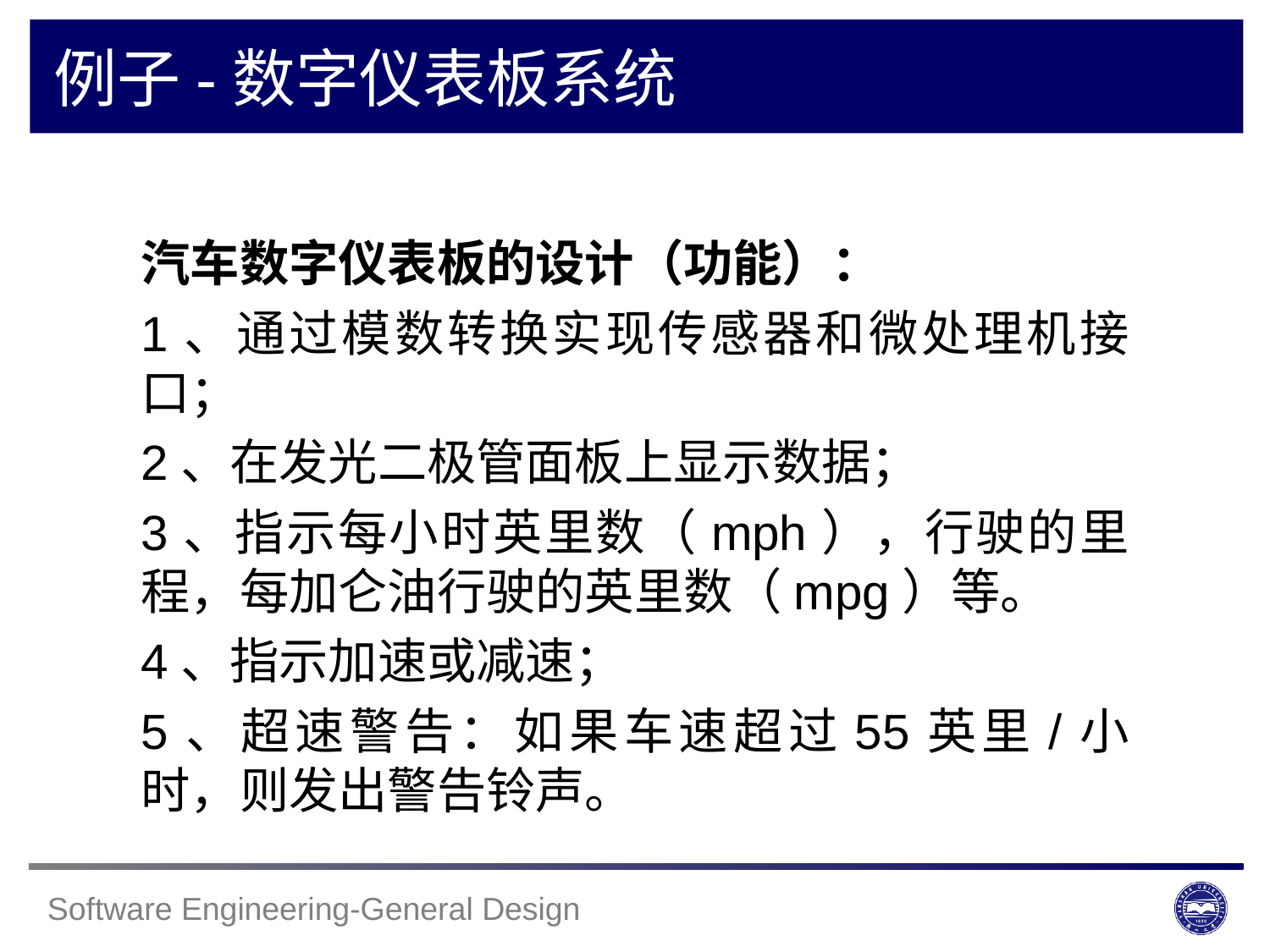

例子-数字仪表板系统
汽车数字仪表板的设计（功能）：
1、通过模数转换实现传感器和微处理机接口；
2、在发光二极管面板上显示数据；
3、指示每小时英里数（mph），行驶的里程，每加仑油行驶的英里数（mpg）等。
4、指示加速或减速；
5、超速警告：如果车速超过55英里/小时，则发出警告铃声。